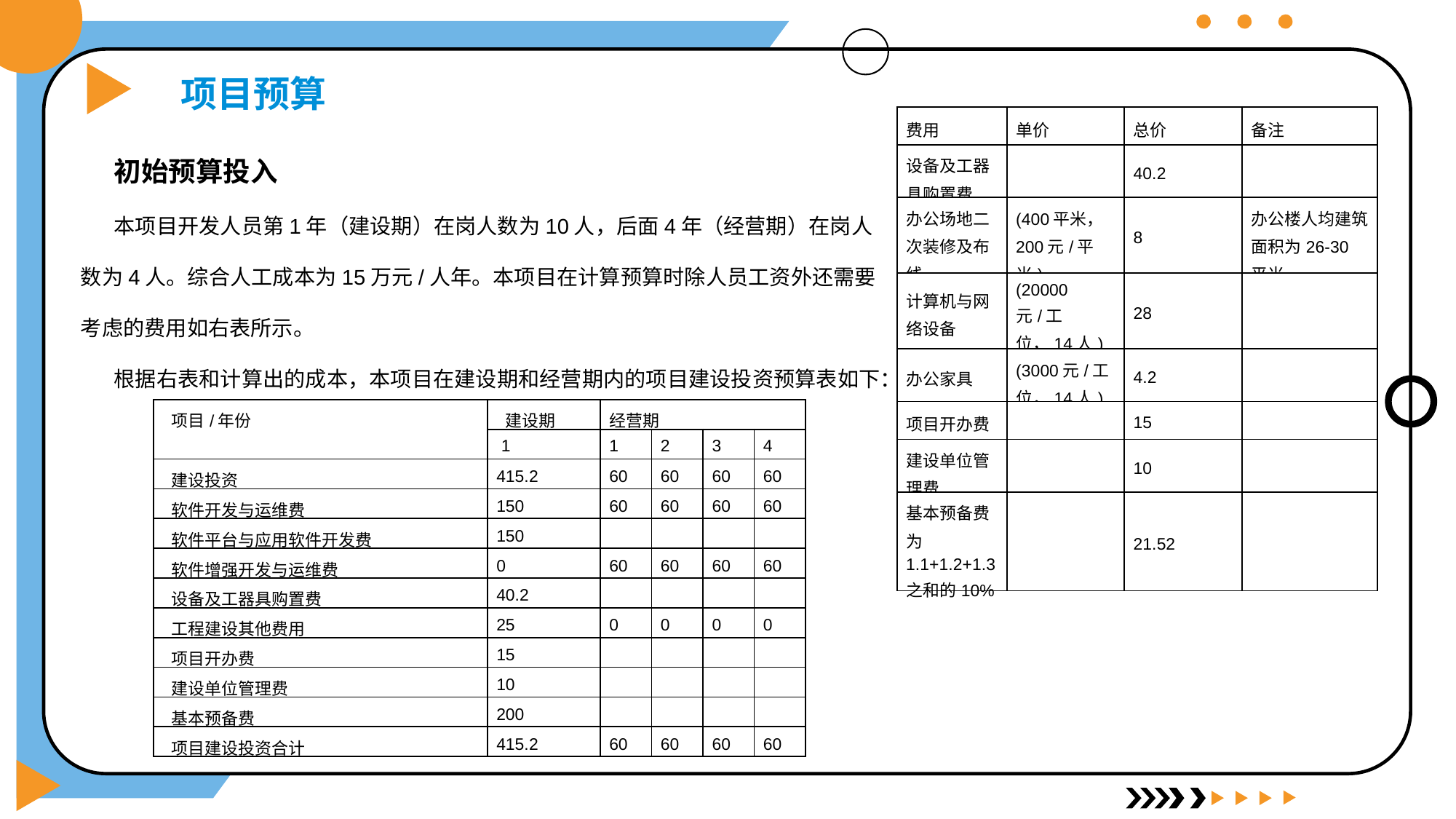

DI评估指标
项目预算

| 费用 | 单价 | 总价 | 备注 |
| --- | --- | --- | --- |
| 设备及工器具购置费 |  | 40.2 |  |
| 办公场地二次装修及布线 | (400平米，200元/平米) | 8 | 办公楼人均建筑面积为26-30平米 |
| 计算机与网络设备 | (20000元/工位，14人) | 28 |  |
| 办公家具 | (3000元/工位，14人) | 4.2 |  |
| 项目开办费 |  | 15 |  |
| 建设单位管理费 |  | 10 |  |
| 基本预备费为1.1+1.2+1.3之和的10% |  | 21.52 |  |
初始预算投入
本项目开发人员第1年（建设期）在岗人数为10人，后面4年（经营期）在岗人数为4人。综合人工成本为15万元/人年。本项目在计算预算时除人员工资外还需要考虑的费用如右表所示。
根据右表和计算出的成本，本项目在建设期和经营期内的项目建设投资预算表如下：

| 项目/年份 | 建设期 | 经营期 |  |  |  |
| --- | --- | --- | --- | --- | --- |
|  | 1 | 1 | 2 | 3 | 4 |
| 建设投资 | 415.2 | 60 | 60 | 60 | 60 |
| 软件开发与运维费 | 150 | 60 | 60 | 60 | 60 |
| 软件平台与应用软件开发费 | 150 |  |  |  |  |
| 软件增强开发与运维费 | 0 | 60 | 60 | 60 | 60 |
| 设备及工器具购置费 | 40.2 |  |  |  |  |
| 工程建设其他费用 | 25 | 0 | 0 | 0 | 0 |
| 项目开办费 | 15 |  |  |  |  |
| 建设单位管理费 | 10 |  |  |  |  |
| 基本预备费 | 200 |  |  |  |  |
| 项目建设投资合计 | 415.2 | 60 | 60 | 60 | 60 |